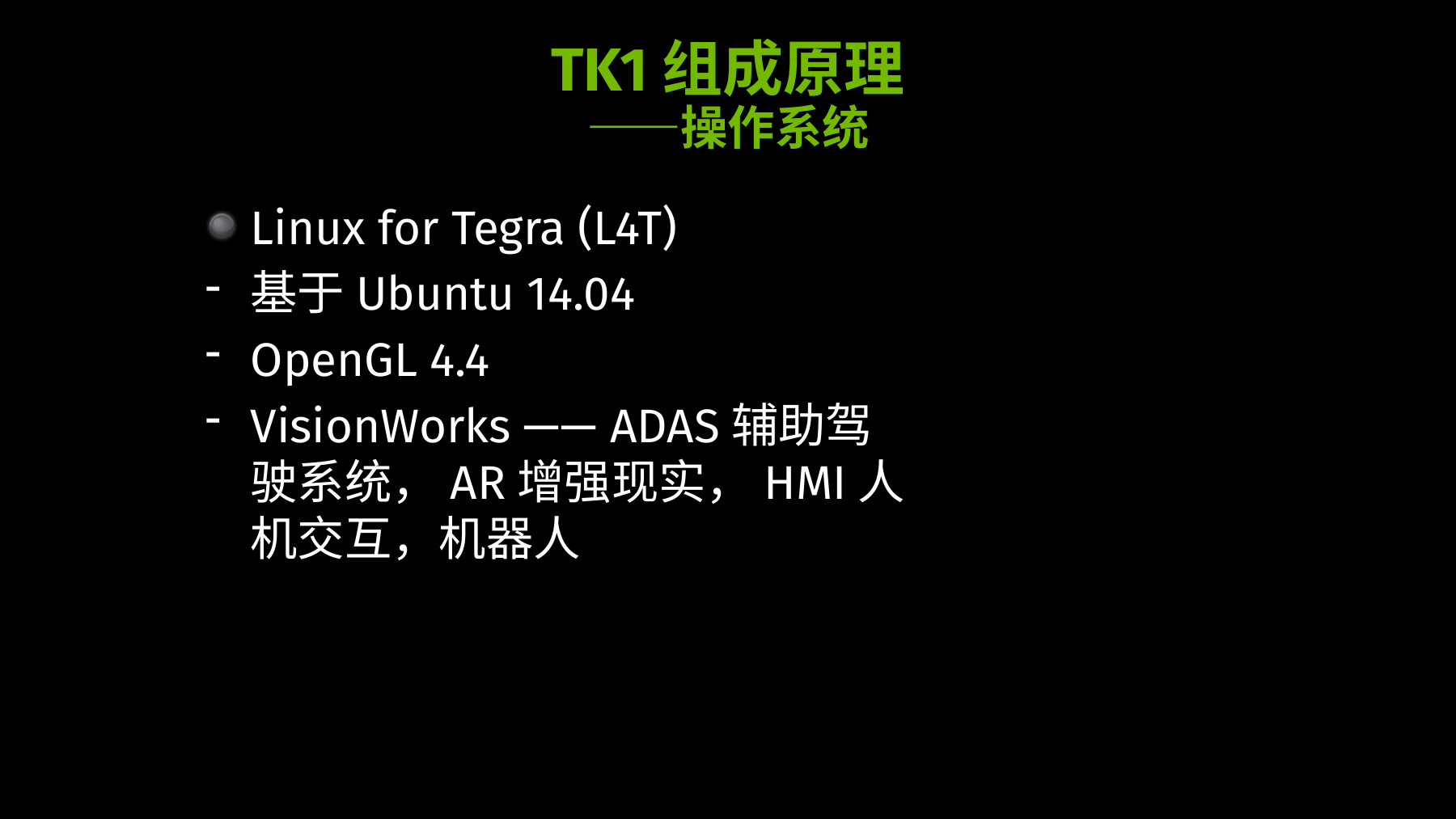

# TK1组成原理 ——操作系统

Linux for Tegra (L4T)
基于Ubuntu 14.04
OpenGL 4.4
VisionWorks —— ADAS辅助驾驶系统，AR增强现实，HMI人机交互，机器人